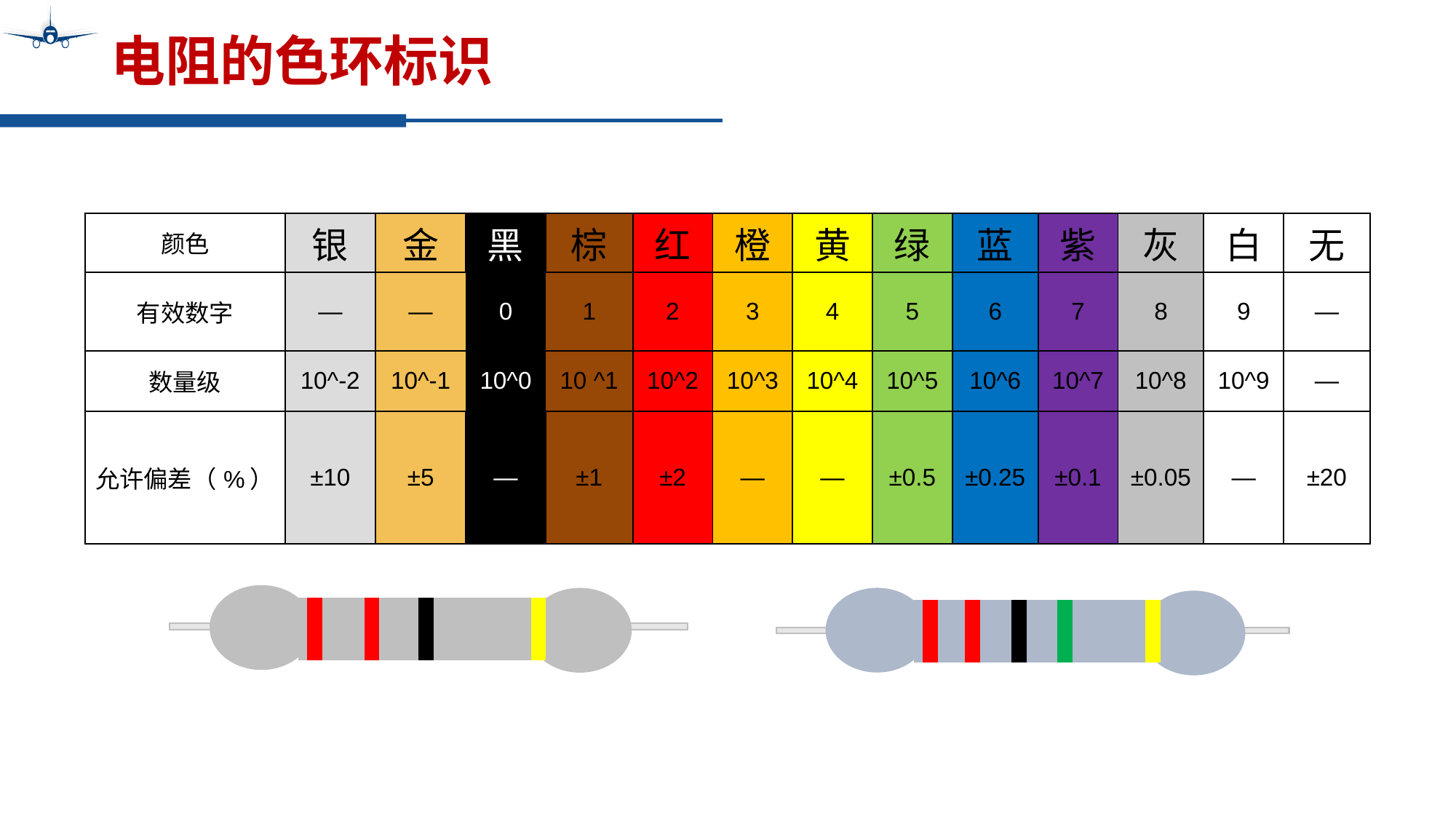

# 电阻的色环标识
| 颜色 | 银 | 金 | 黑 | 棕 | 红 | 橙 | 黄 | 绿 | 蓝 | 紫 | 灰 | 白 | 无 |
| --- | --- | --- | --- | --- | --- | --- | --- | --- | --- | --- | --- | --- | --- |
| 有效数字 | — | — | 0 | 1 | 2 | 3 | 4 | 5 | 6 | 7 | 8 | 9 | — |
| 数量级 | 10^-2 | 10^-1 | 10^0 | 10 ^1 | 10^2 | 10^3 | 10^4 | 10^5 | 10^6 | 10^7 | 10^8 | 10^9 | — |
| 允许偏差（%） | ±10 | ±5 | — | ±1 | ±2 | — | — | ±0.5 | ±0.25 | ±0.1 | ±0.05 | — | ±20 |